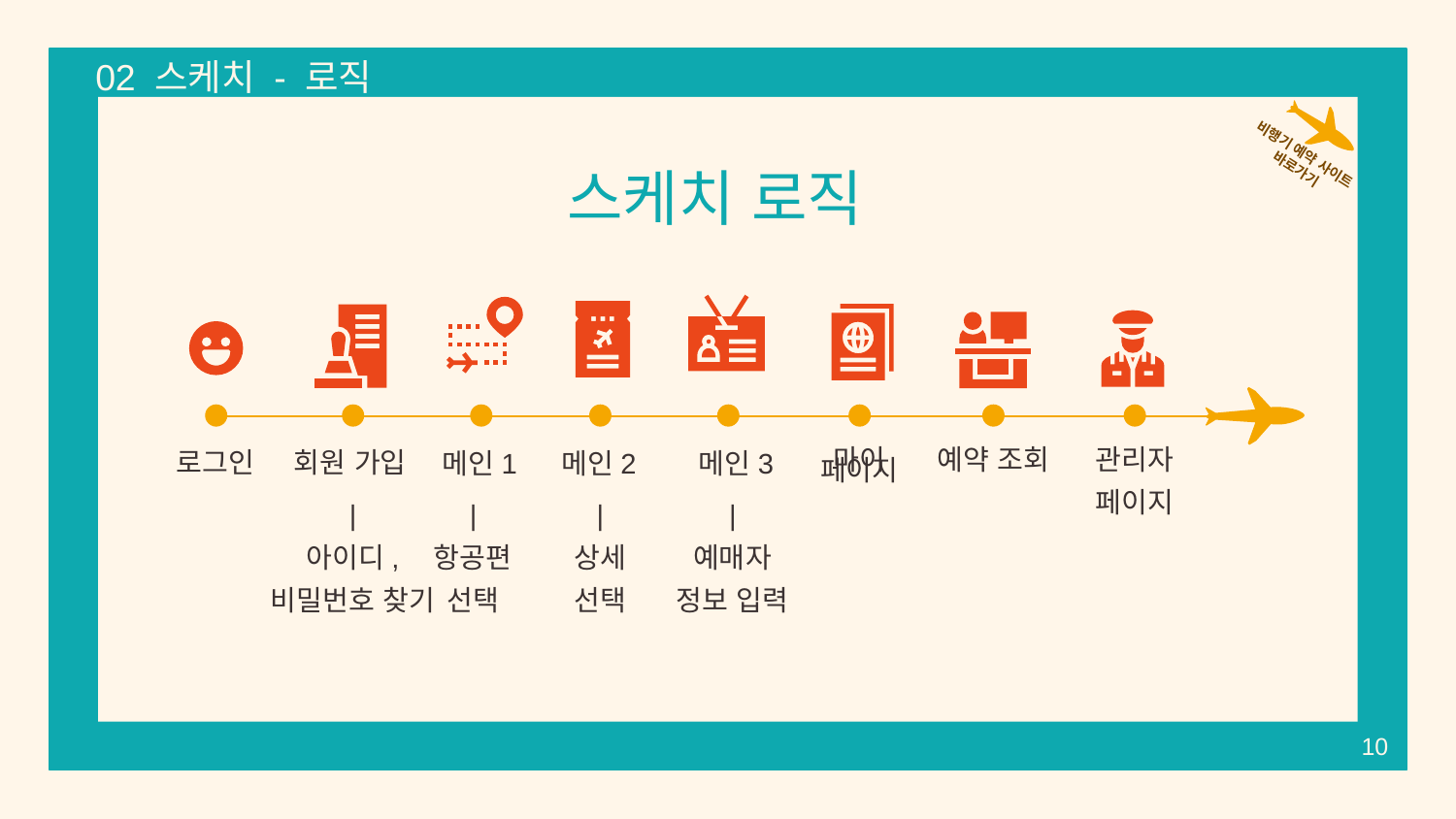

02 스케치 - 로직

비행기 예약 사이트
바로가기
# 스케치 로직

로그인
회원 가입
메인1
메인2
메인3
마이 페이지
예약 조회
관리자
페이지
|
아이디,
비밀번호 찾기
|
항공편
선택
|
상세
선택
|
예매자
정보 입력
10